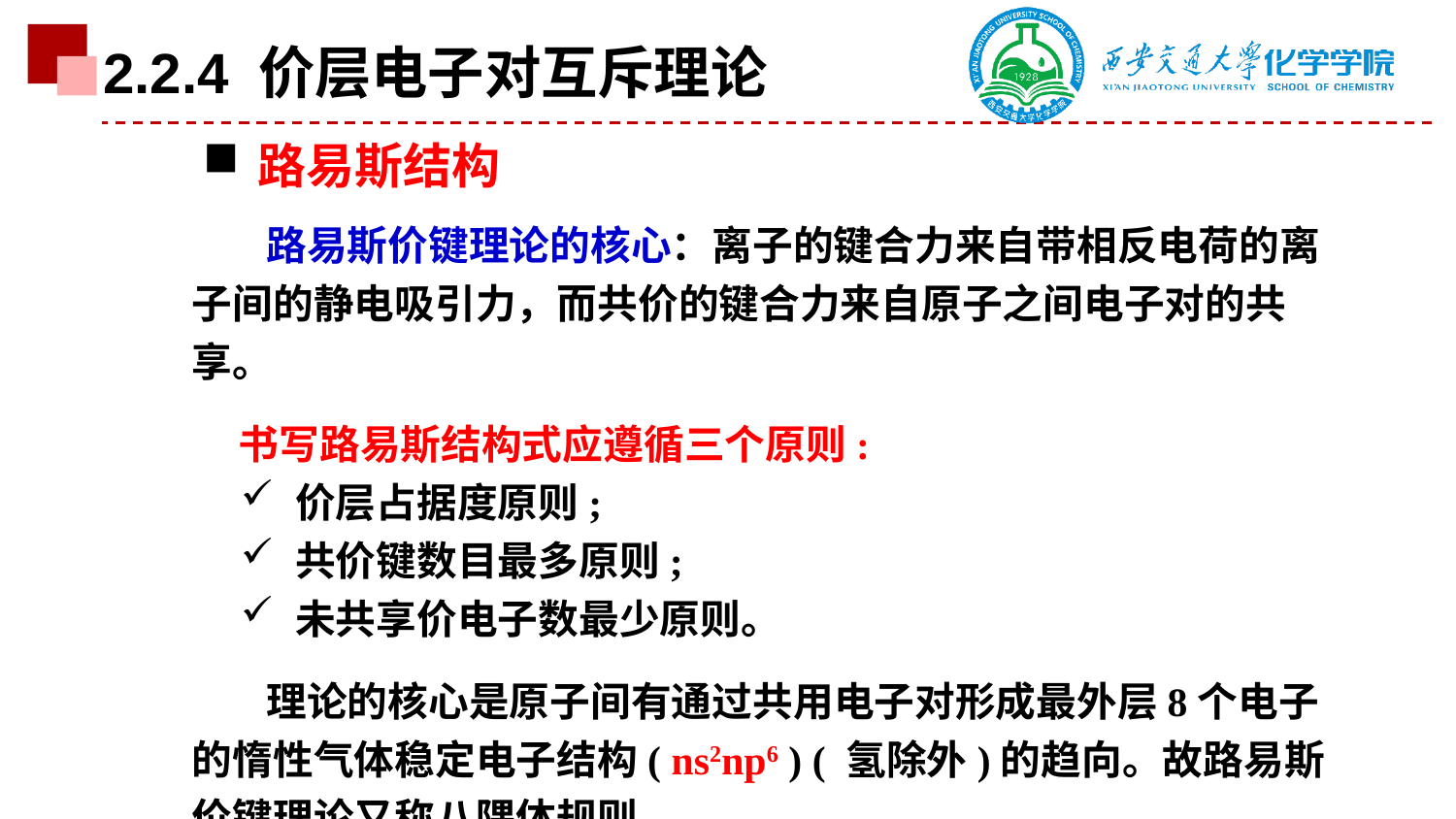

2.2.4 价层电子对互斥理论
路易斯结构
       路易斯价键理论的核心：离子的键合力来自带相反电荷的离子间的静电吸引力，而共价的键合力来自原子之间电子对的共享。
    书写路易斯结构式应遵循三个原则:
价层占据度原则;
共价键数目最多原则;
未共享价电子数最少原则。
       理论的核心是原子间有通过共用电子对形成最外层8个电子的惰性气体稳定电子结构( ns2np6 ) ( 氢除外)的趋向。故路易斯价键理论又称八隅体规则。